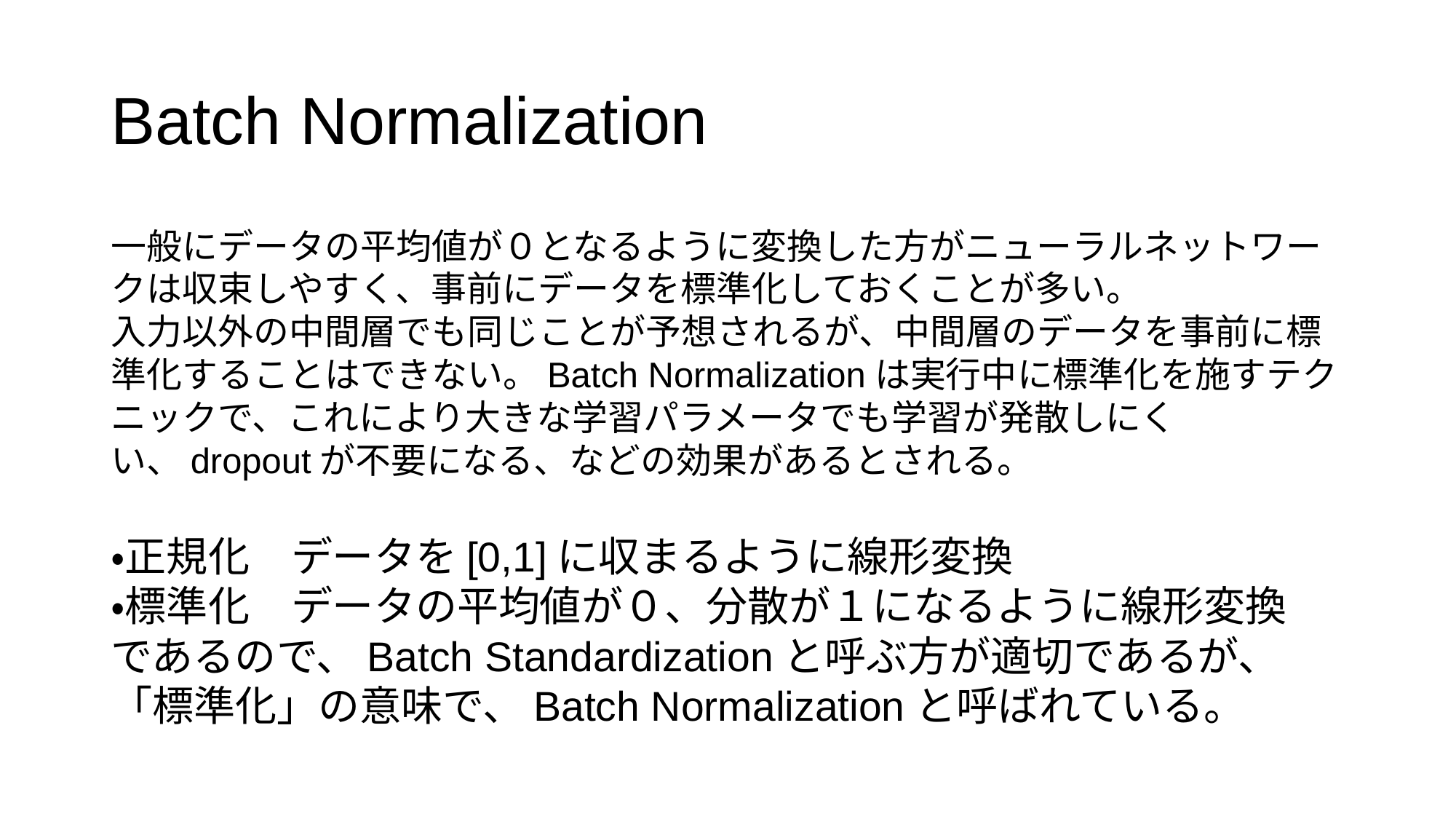

# Batch Normalization
一般にデータの平均値が０となるように変換した方がニューラルネットワークは収束しやすく、事前にデータを標準化しておくことが多い。
入力以外の中間層でも同じことが予想されるが、中間層のデータを事前に標準化することはできない。Batch Normalizationは実行中に標準化を施すテクニックで、これにより大きな学習パラメータでも学習が発散しにくい、dropoutが不要になる、などの効果があるとされる。

・正規化　データを[0,1]に収まるように線形変換
・標準化　データの平均値が０、分散が１になるように線形変換
であるので、Batch Standardizationと呼ぶ方が適切であるが、「標準化」の意味で、Batch Normalizationと呼ばれている。